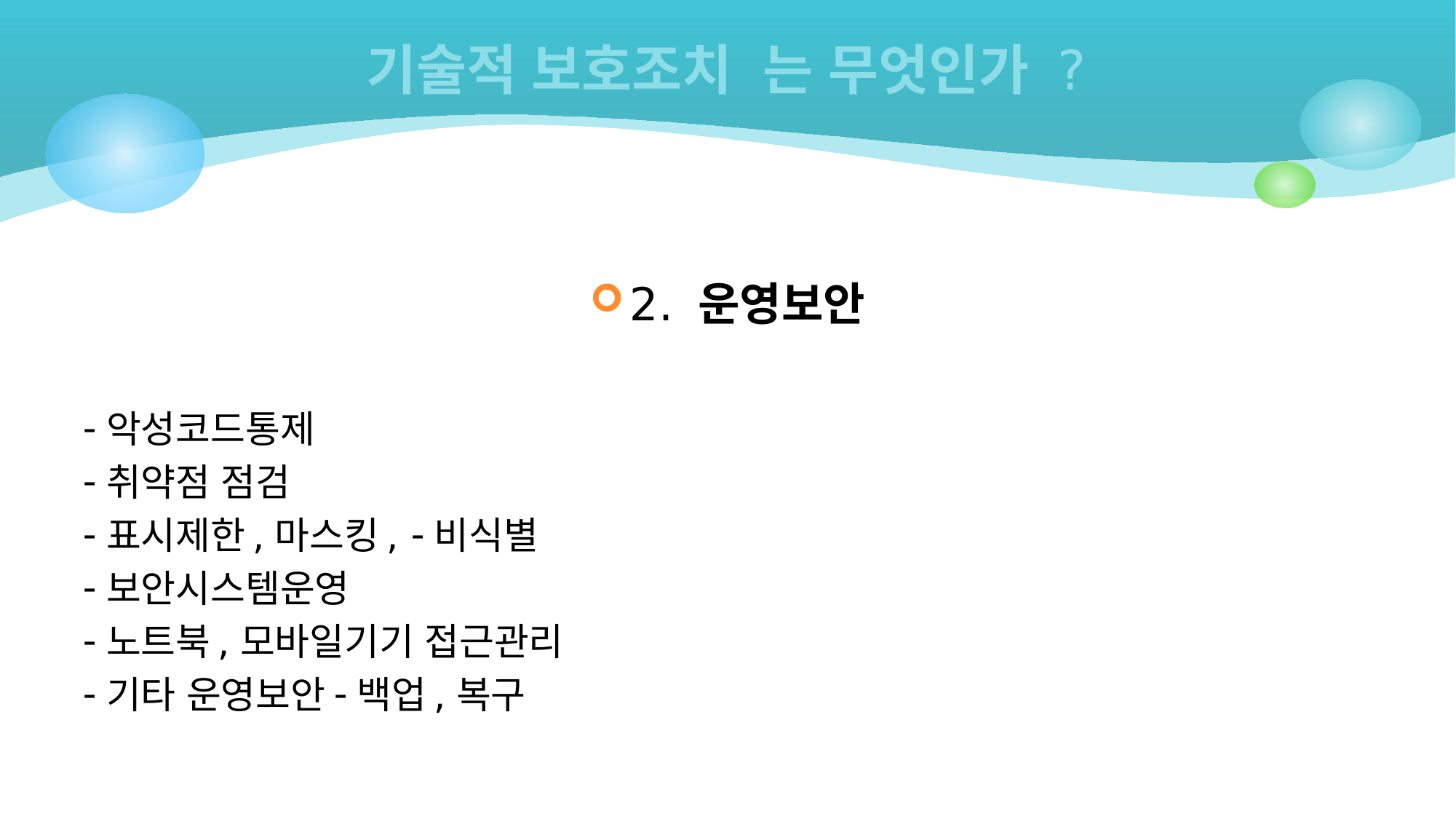

# 기술적 보호조치  는 무엇인가 ?

2. 운영보안

-악성코드통제
-취약점 점검
-표시제한,마스킹, -비식별
-보안시스템운영
-노트북,모바일기기 접근관리
-기타 운영보안-백업,복구